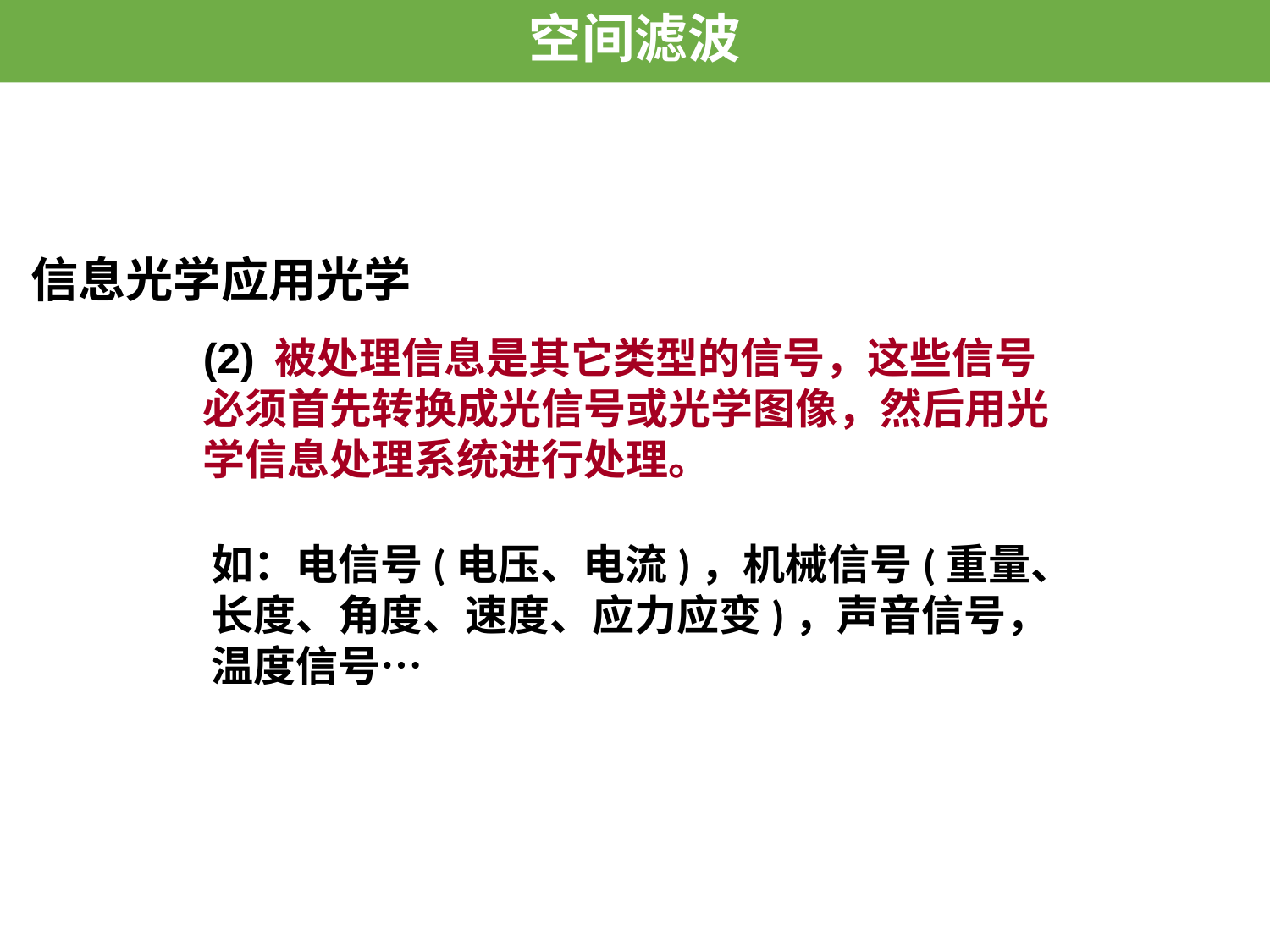

空间滤波
# 信息光学应用光学
(2) 被处理信息是其它类型的信号，这些信号必须首先转换成光信号或光学图像，然后用光学信息处理系统进行处理。
如：电信号(电压、电流)，机械信号(重量、长度、角度、速度、应力应变)，声音信号，温度信号…